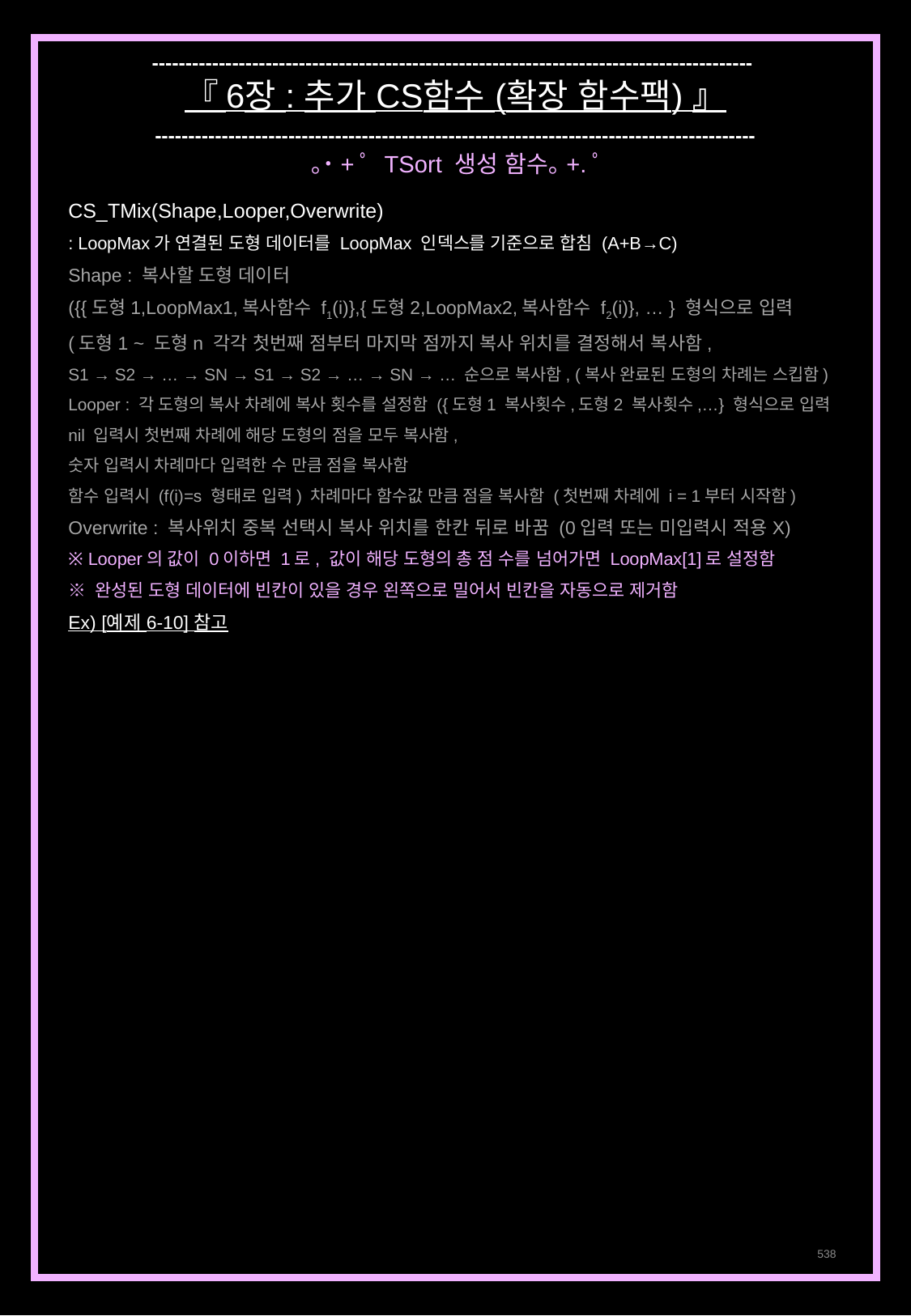

------------------------------------------------------------------------------------------
『 6장 : 추가 CS함수 (확장 함수팩) 』
------------------------------------------------------------------------------------------
｡˙+ﾟ TSort 생성 함수｡+.ﾟ
CS_TMix(Shape,Looper,Overwrite)
: LoopMax가 연결된 도형 데이터를 LoopMax 인덱스를 기준으로 합침 (A+B→C)
Shape : 복사할 도형 데이터
({{도형1,LoopMax1,복사함수 f1(i)},{도형2,LoopMax2,복사함수 f2(i)}, … } 형식으로 입력
(도형1 ~ 도형n 각각 첫번째 점부터 마지막 점까지 복사 위치를 결정해서 복사함,
S1 → S2 → … → SN → S1 → S2 → … → SN → … 순으로 복사함, (복사 완료된 도형의 차례는 스킵함)
Looper : 각 도형의 복사 차례에 복사 횟수를 설정함 ({도형1 복사횟수,도형2 복사횟수,…} 형식으로 입력
nil 입력시 첫번째 차례에 해당 도형의 점을 모두 복사함,
숫자 입력시 차례마다 입력한 수 만큼 점을 복사함
함수 입력시 (f(i)=s 형태로 입력) 차례마다 함수값 만큼 점을 복사함 (첫번째 차례에 i = 1부터 시작함)
Overwrite : 복사위치 중복 선택시 복사 위치를 한칸 뒤로 바꿈 (0입력 또는 미입력시 적용X)
※ Looper의 값이 0이하면 1로, 값이 해당 도형의 총 점 수를 넘어가면 LoopMax[1]로 설정함
※ 완성된 도형 데이터에 빈칸이 있을 경우 왼쪽으로 밀어서 빈칸을 자동으로 제거함
Ex) [예제 6-10] 참고
538